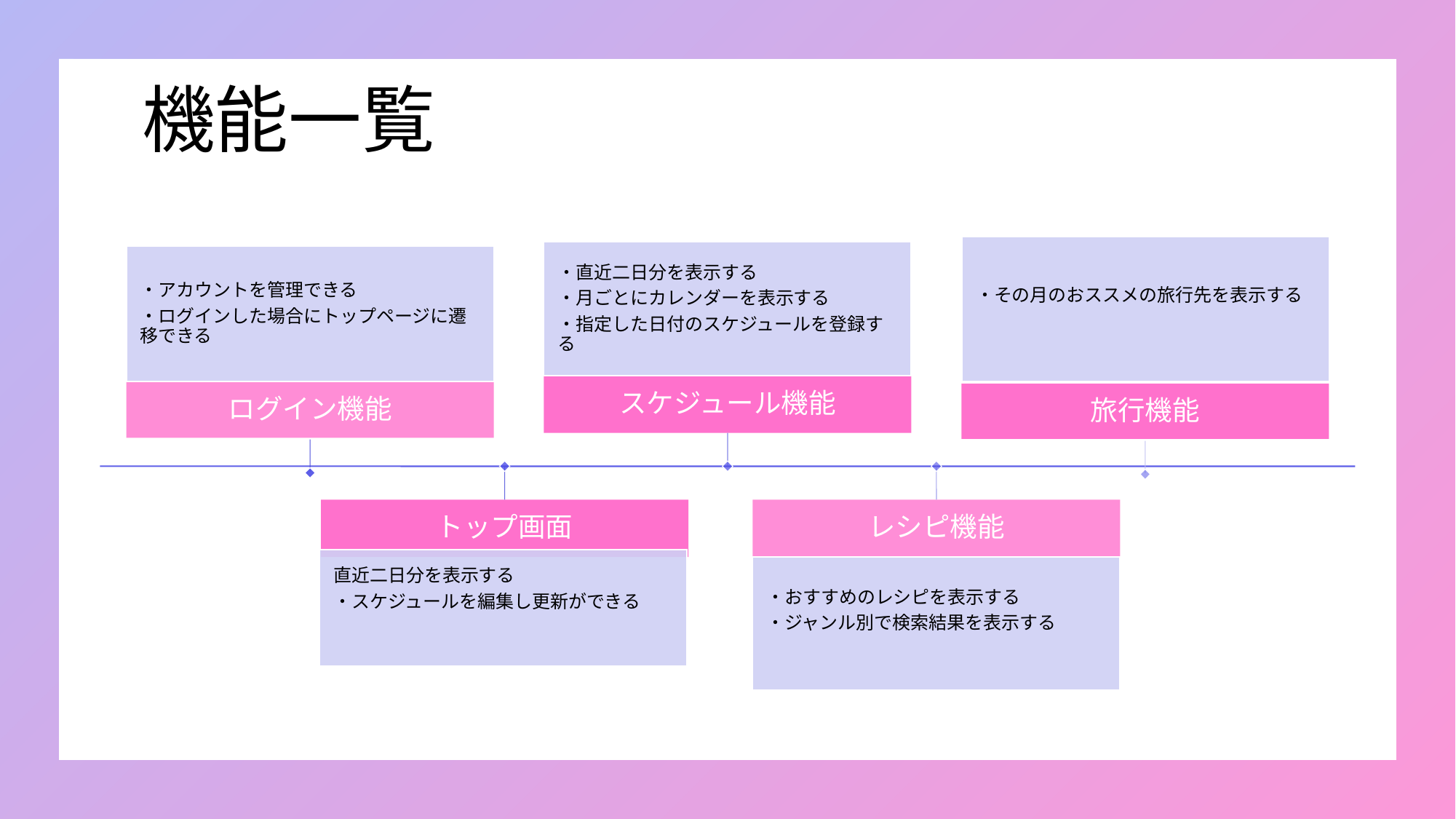

# 機能一覧
ログイン機能​​
・アカウントを管理できる
・ログインした場合にトップページに遷移できる
トップ画面​​

直近二日分を表示する
・スケジュールを編集し更新ができる

スケジュール機能​​
・直近二日分を表示する
・月ごとにカレンダーを表示する
・指定した日付のスケジュールを登録する
レシピ機能​​
・おすすめのレシピを表示する
・ジャンル別で検索結果を表示する

旅行機能​​
・その月のおススメの旅行先を表示する